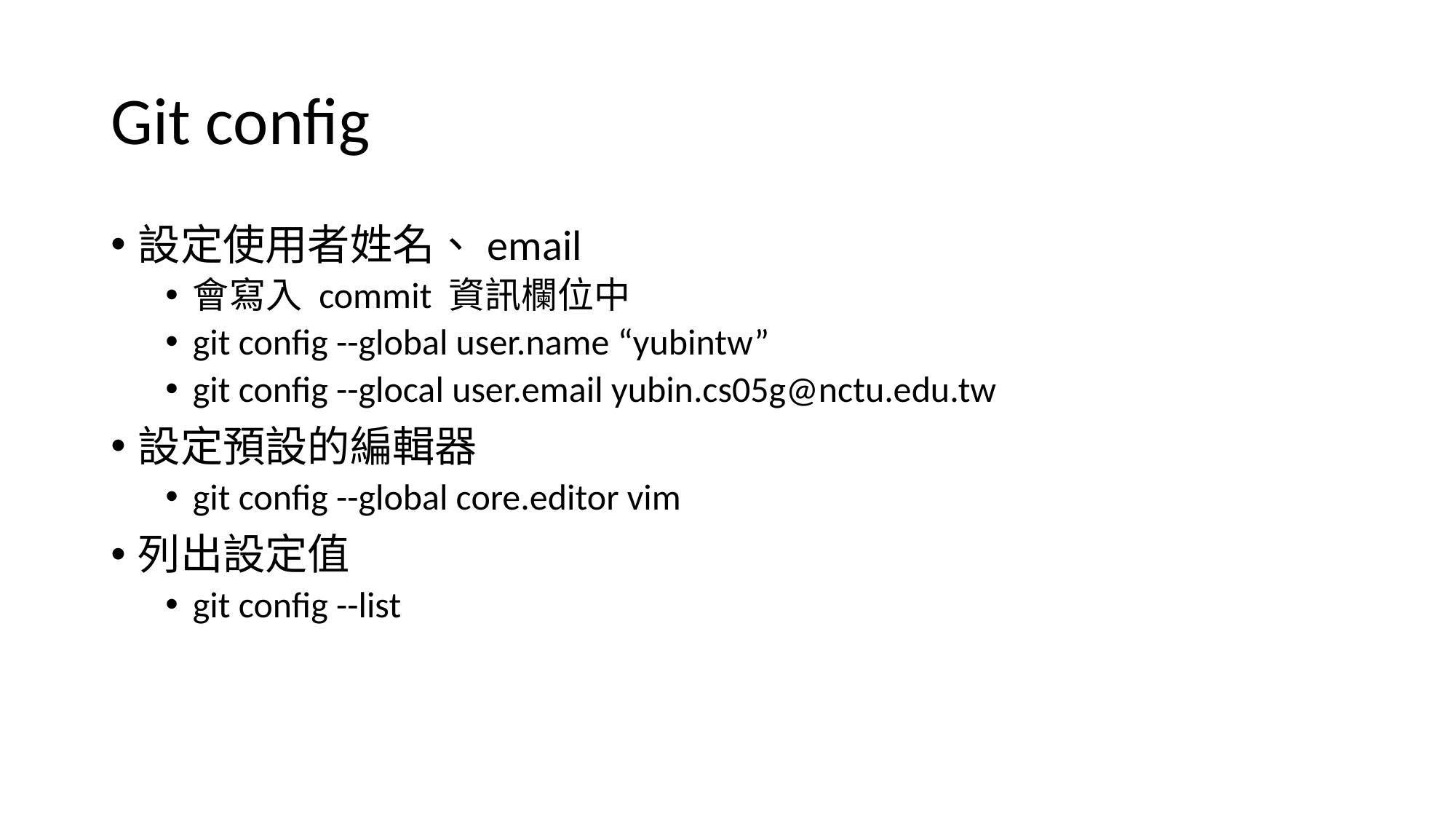

# Git config
設定使用者姓名、email
會寫入 commit 資訊欄位中
git config --global user.name “yubintw”
git config --glocal user.email yubin.cs05g@nctu.edu.tw
設定預設的編輯器
git config --global core.editor vim
列出設定值
git config --list